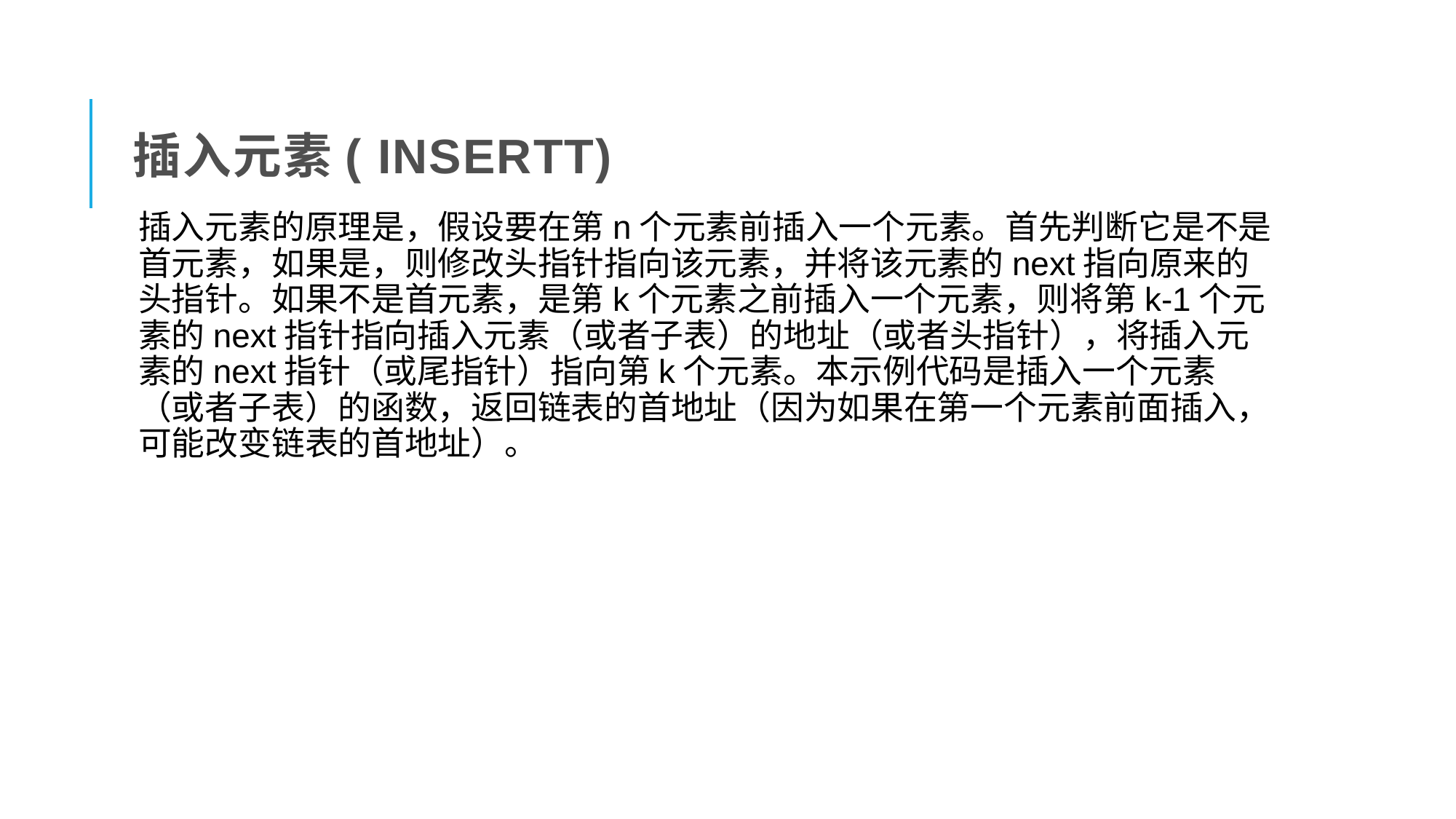

# 插入元素( insertt)
插入元素的原理是，假设要在第n个元素前插入一个元素。首先判断它是不是首元素，如果是，则修改头指针指向该元素，并将该元素的next指向原来的头指针。如果不是首元素，是第k个元素之前插入一个元素，则将第k-1个元素的next指针指向插入元素（或者子表）的地址（或者头指针），将插入元素的next指针（或尾指针）指向第k个元素。本示例代码是插入一个元素（或者子表）的函数，返回链表的首地址（因为如果在第一个元素前面插入，可能改变链表的首地址）。